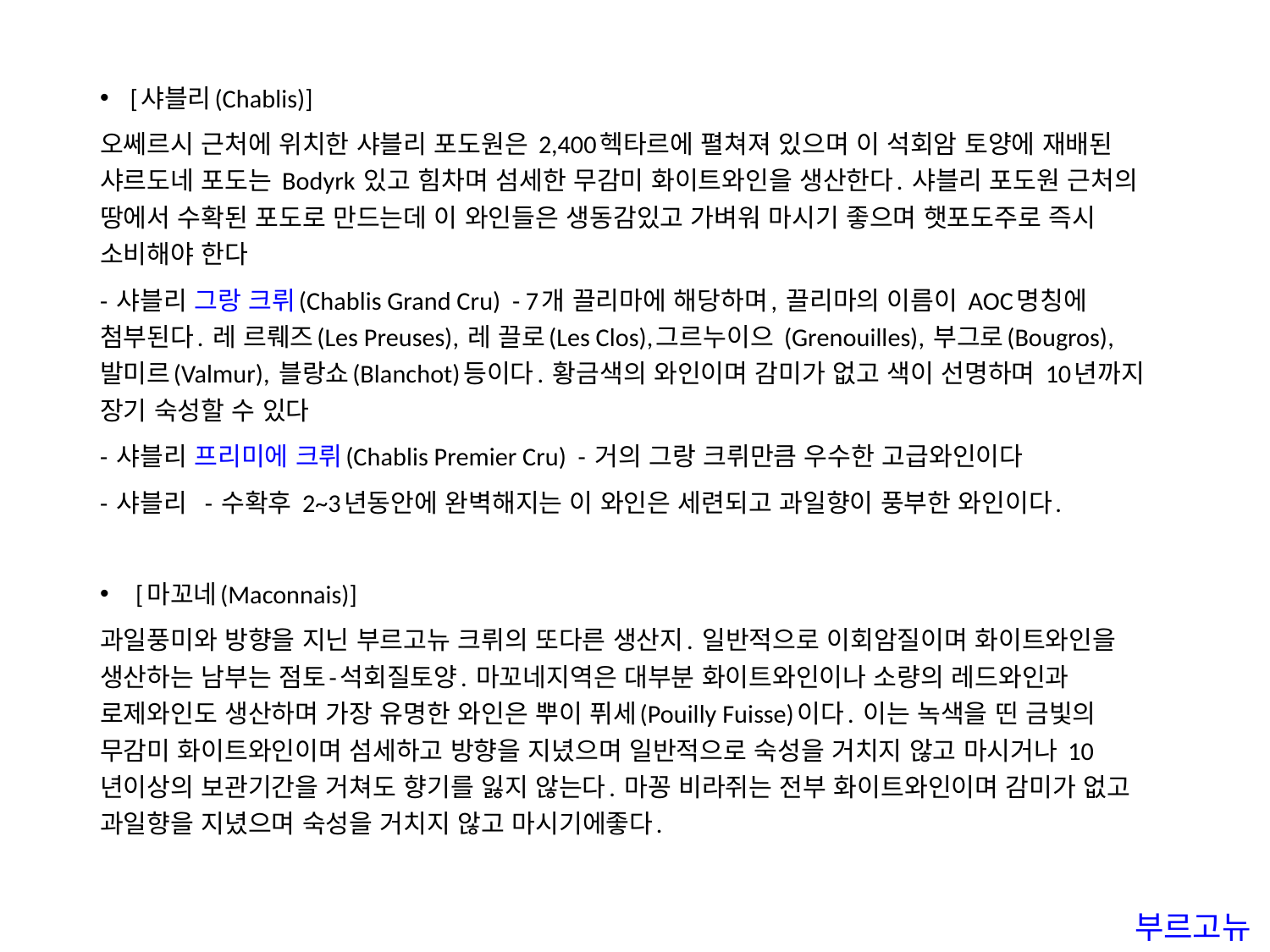

[샤블리(Chablis)]
오쎄르시 근처에 위치한 샤블리 포도원은 2,400헥타르에 펼쳐져 있으며 이 석회암 토양에 재배된 샤르도네 포도는 Bodyrk 있고 힘차며 섬세한 무감미 화이트와인을 생산한다. 샤블리 포도원 근처의 땅에서 수확된 포도로 만드는데 이 와인들은 생동감있고 가벼워 마시기 좋으며 햇포도주로 즉시 소비해야 한다
- 샤블리 그랑 크뤼(Chablis Grand Cru)  - 7개 끌리마에 해당하며, 끌리마의 이름이 AOC명칭에 첨부된다. 레 르뤠즈(Les Preuses), 레 끌로(Les Clos),그르누이으 (Grenouilles), 부그로(Bougros), 발미르(Valmur), 블랑쇼(Blanchot)등이다. 황금색의 와인이며 감미가 없고 색이 선명하며 10년까지 장기 숙성할 수 있다
- 샤블리 프리미에 크뤼(Chablis Premier Cru)  - 거의 그랑 크뤼만큼 우수한 고급와인이다
- 샤블리  - 수확후 2~3년동안에 완벽해지는 이 와인은 세련되고 과일향이 풍부한 와인이다.

 [마꼬네(Maconnais)]
과일풍미와 방향을 지닌 부르고뉴 크뤼의 또다른 생산지. 일반적으로 이회암질이며 화이트와인을 생산하는 남부는 점토-석회질토양. 마꼬네지역은 대부분 화이트와인이나 소량의 레드와인과 로제와인도 생산하며 가장 유명한 와인은 뿌이 퓌세(Pouilly Fuisse)이다. 이는 녹색을 띤 금빛의 무감미 화이트와인이며 섬세하고 방향을 지녔으며 일반적으로 숙성을 거치지 않고 마시거나 10년이상의 보관기간을 거쳐도 향기를 잃지 않는다. 마꽁 비라쥐는 전부 화이트와인이며 감미가 없고 과일향을 지녔으며 숙성을 거치지 않고 마시기에좋다.

부르고뉴